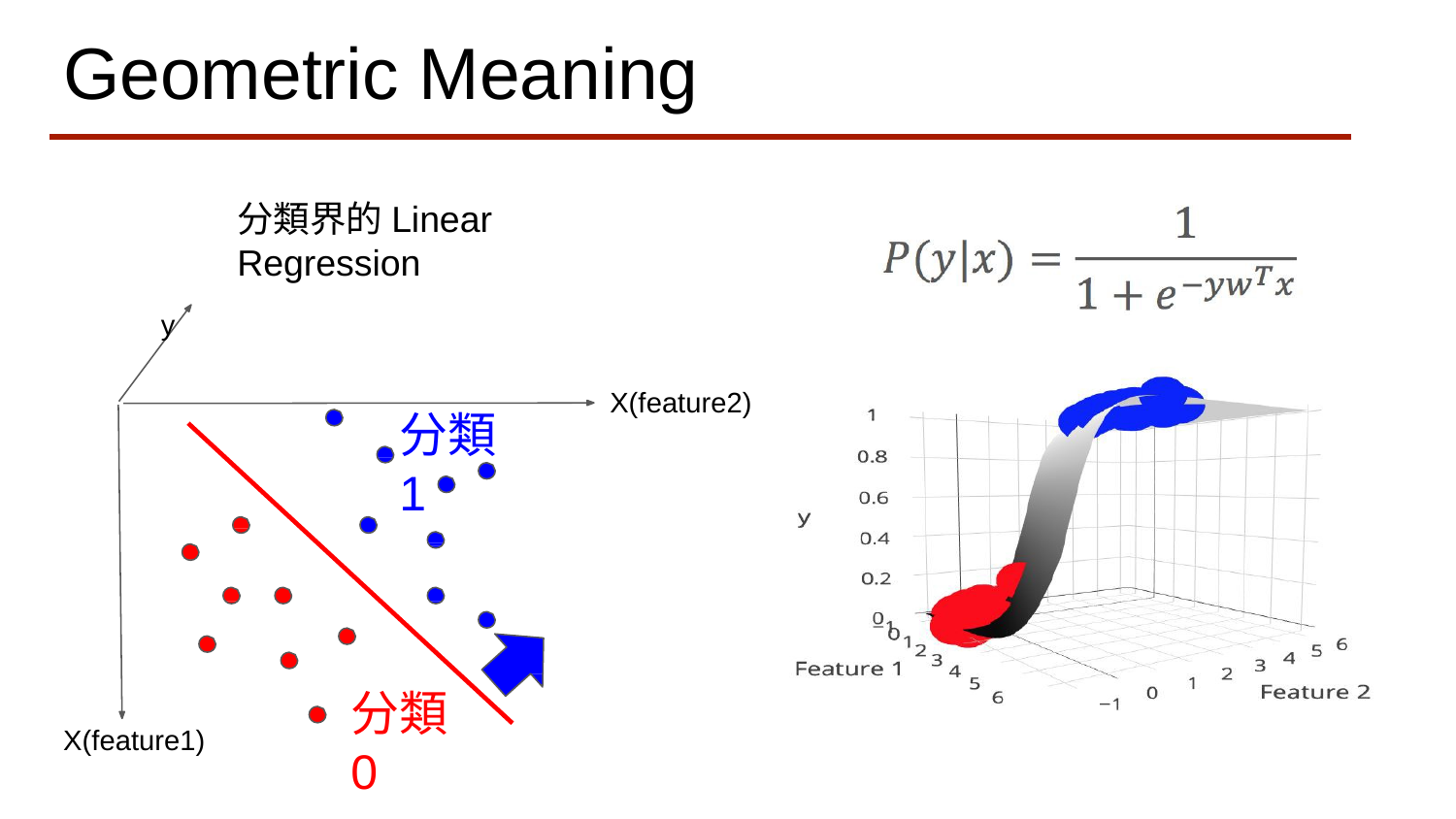

# Geometric Meaning

分類界的Linear Regression
y

X(feature2)

分類1

分類0

X(feature1)
分類1
分類0
https://www.youtube.com/watch?v=hSXFuypLukA